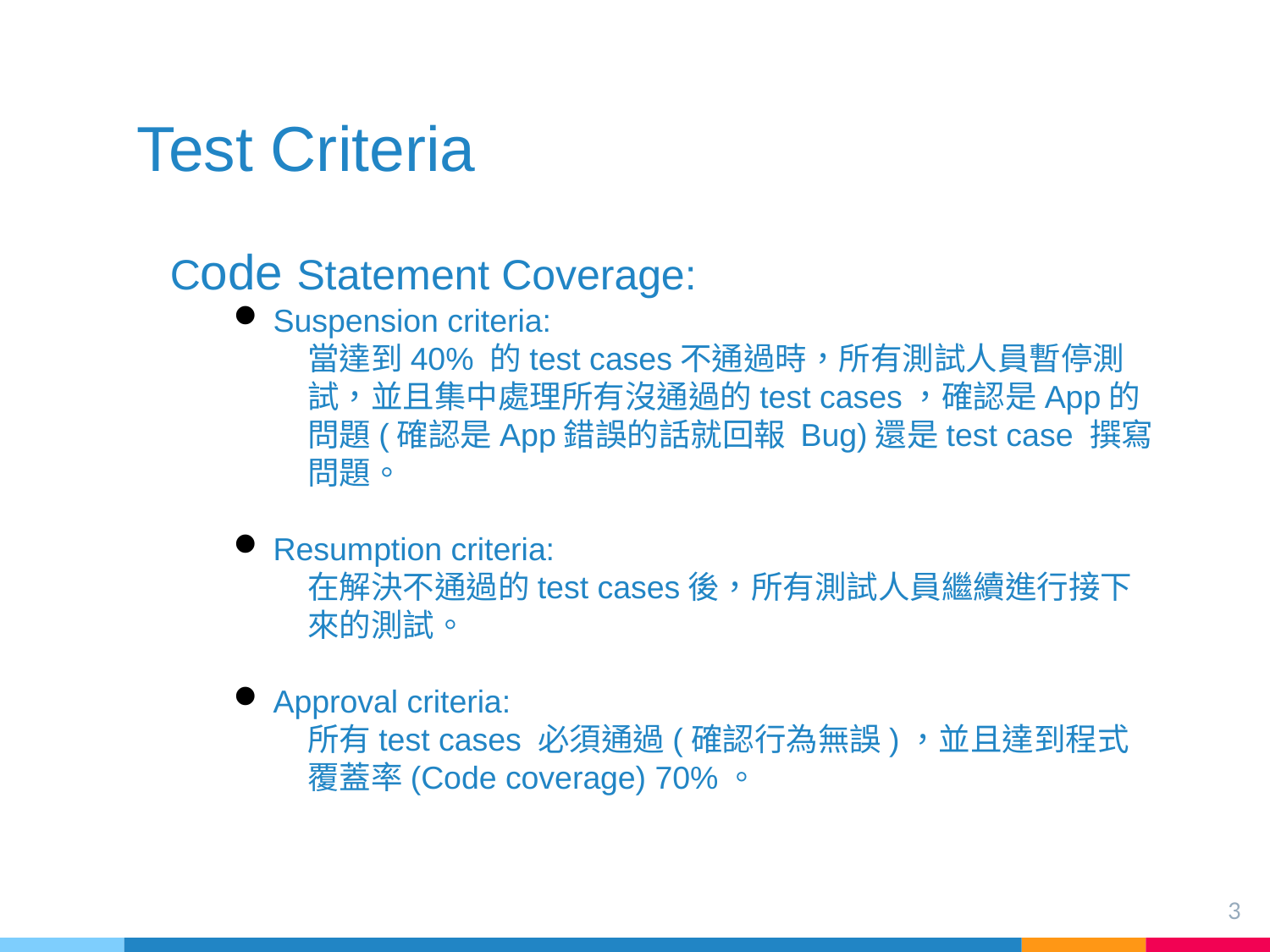

# Test Criteria
Code Statement Coverage:
Suspension criteria:
當達到40% 的test cases不通過時，所有測試人員暫停測試，並且集中處理所有沒通過的test cases，確認是App的問題(確認是App錯誤的話就回報 Bug)還是test case 撰寫問題。

Resumption criteria:
在解決不通過的test cases後，所有測試人員繼續進行接下來的測試。

Approval criteria:
所有test cases 必須通過(確認行為無誤)，並且達到程式覆蓋率(Code coverage) 70%。
3